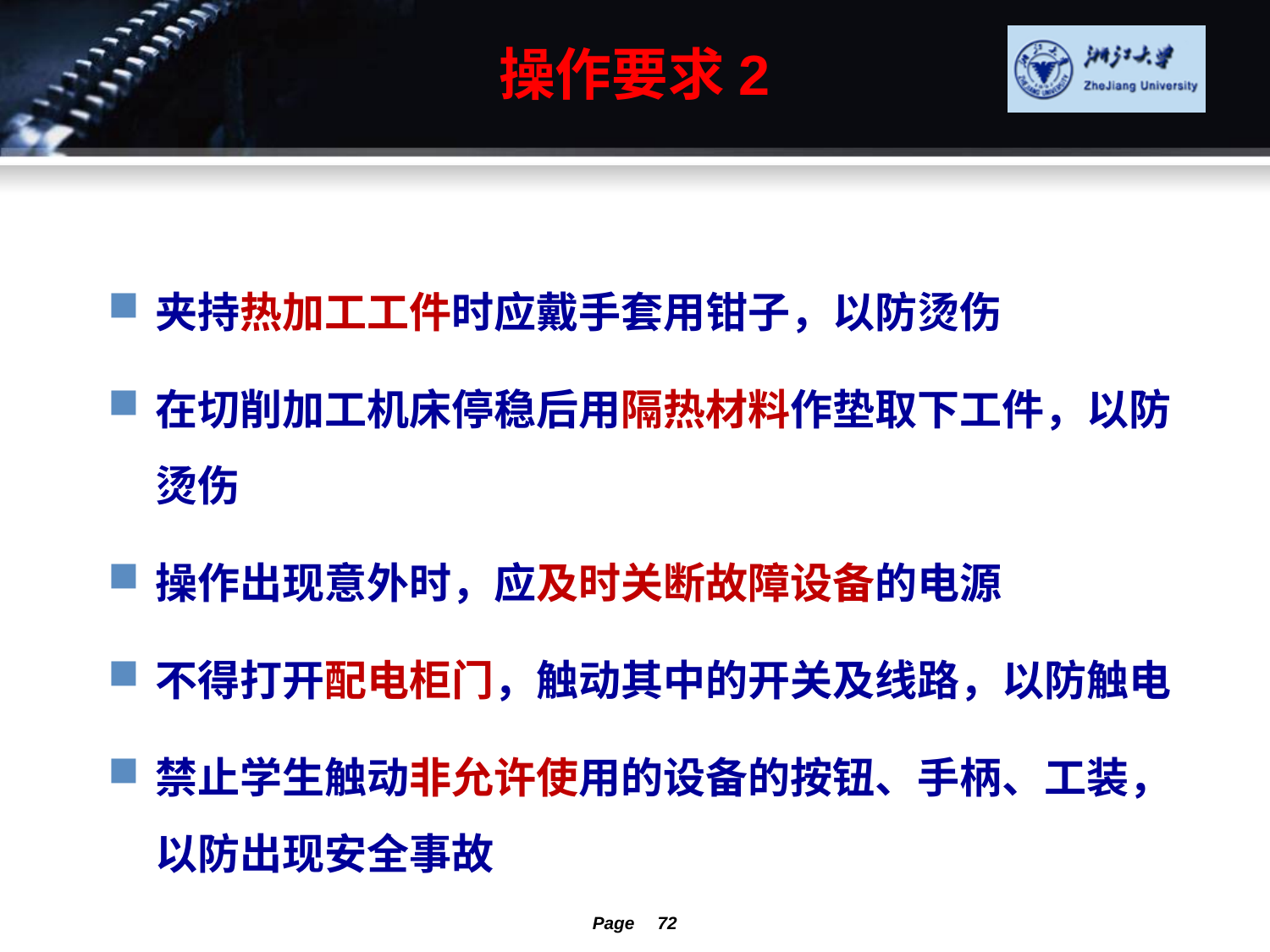

# 操作要求2
夹持热加工工件时应戴手套用钳子，以防烫伤
在切削加工机床停稳后用隔热材料作垫取下工件，以防烫伤
操作出现意外时，应及时关断故障设备的电源
不得打开配电柜门，触动其中的开关及线路，以防触电
禁止学生触动非允许使用的设备的按钮、手柄、工装，以防出现安全事故